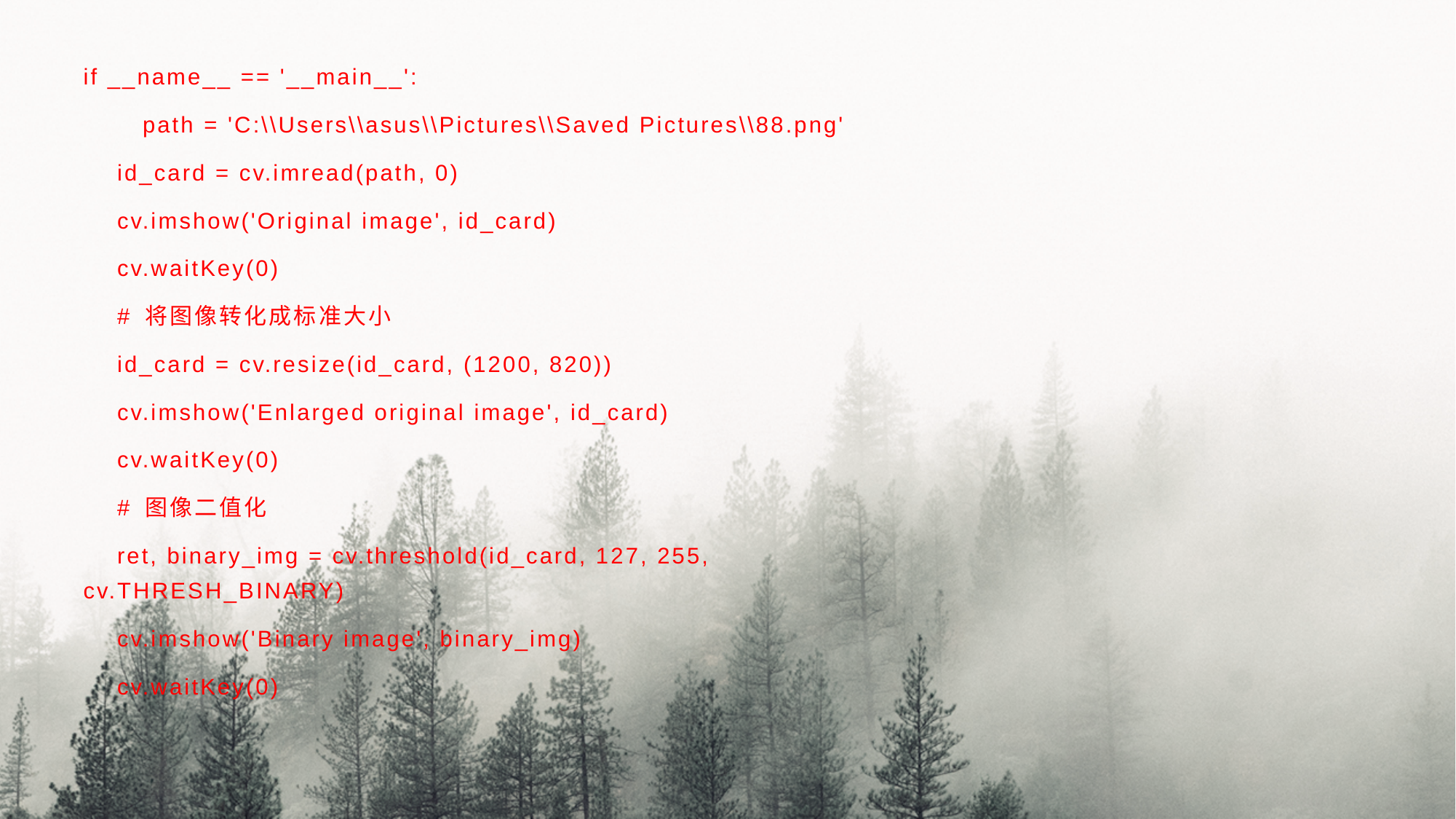

if __name__ == '__main__':
       path = 'C:\\Users\\asus\\Pictures\\Saved Pictures\\88.png'
    id_card = cv.imread(path, 0)
    cv.imshow('Original image', id_card)
    cv.waitKey(0)
    # 将图像转化成标准大小
    id_card = cv.resize(id_card, (1200, 820))
    cv.imshow('Enlarged original image', id_card)
    cv.waitKey(0)
    # 图像二值化
    ret, binary_img = cv.threshold(id_card, 127, 255, cv.THRESH_BINARY)
    cv.imshow('Binary image', binary_img)
    cv.waitKey(0)